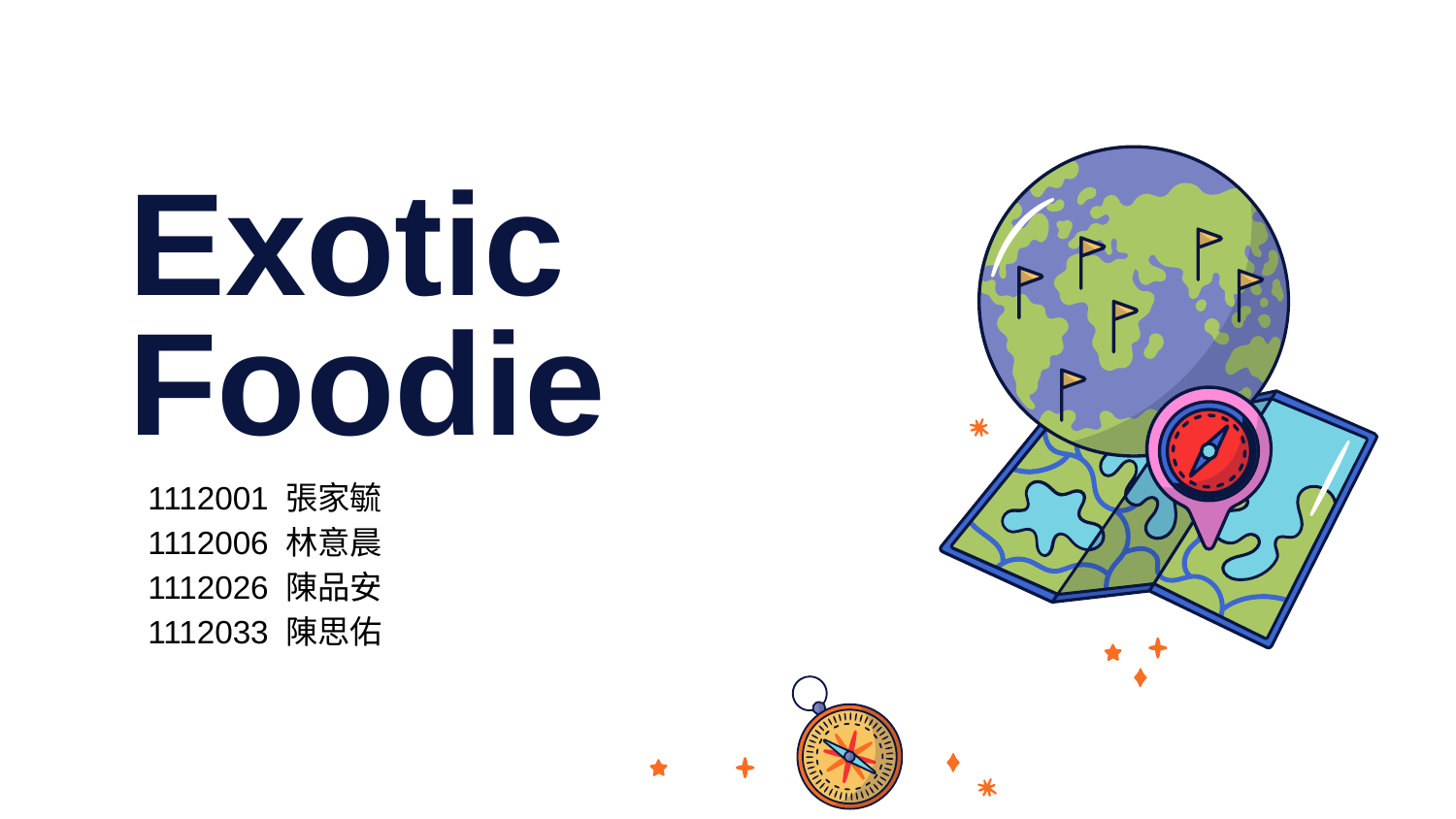

Exotic
Foodie

1112001 張家毓
1112006 林意晨
1112026 陳品安
1112033 陳思佑